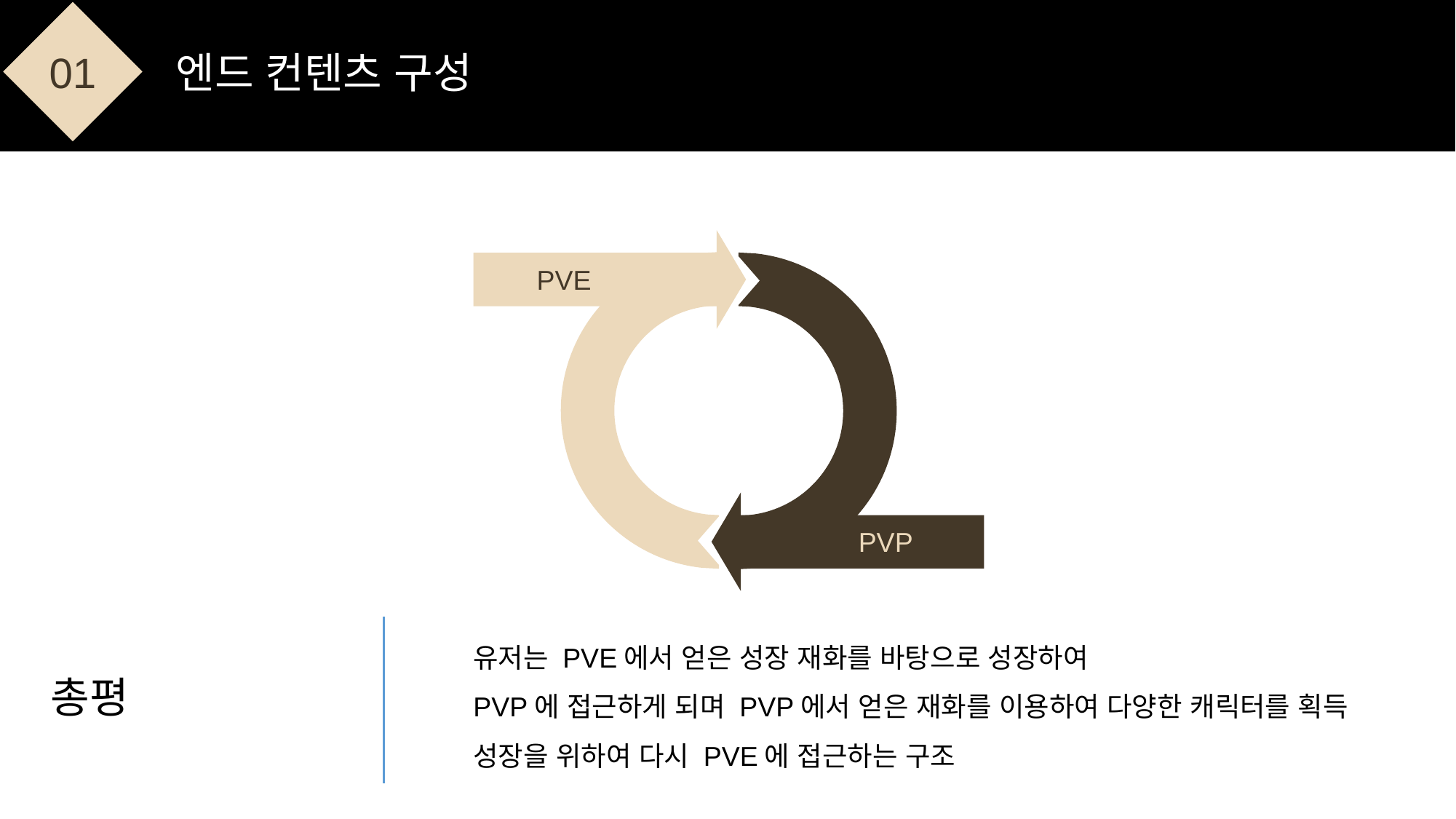

01
엔드 컨텐츠 구성

PVE
PVP
유저는 PVE에서 얻은 성장 재화를 바탕으로 성장하여
PVP에 접근하게 되며 PVP에서 얻은 재화를 이용하여 다양한 캐릭터를 획득
성장을 위하여 다시 PVE에 접근하는 구조
총평